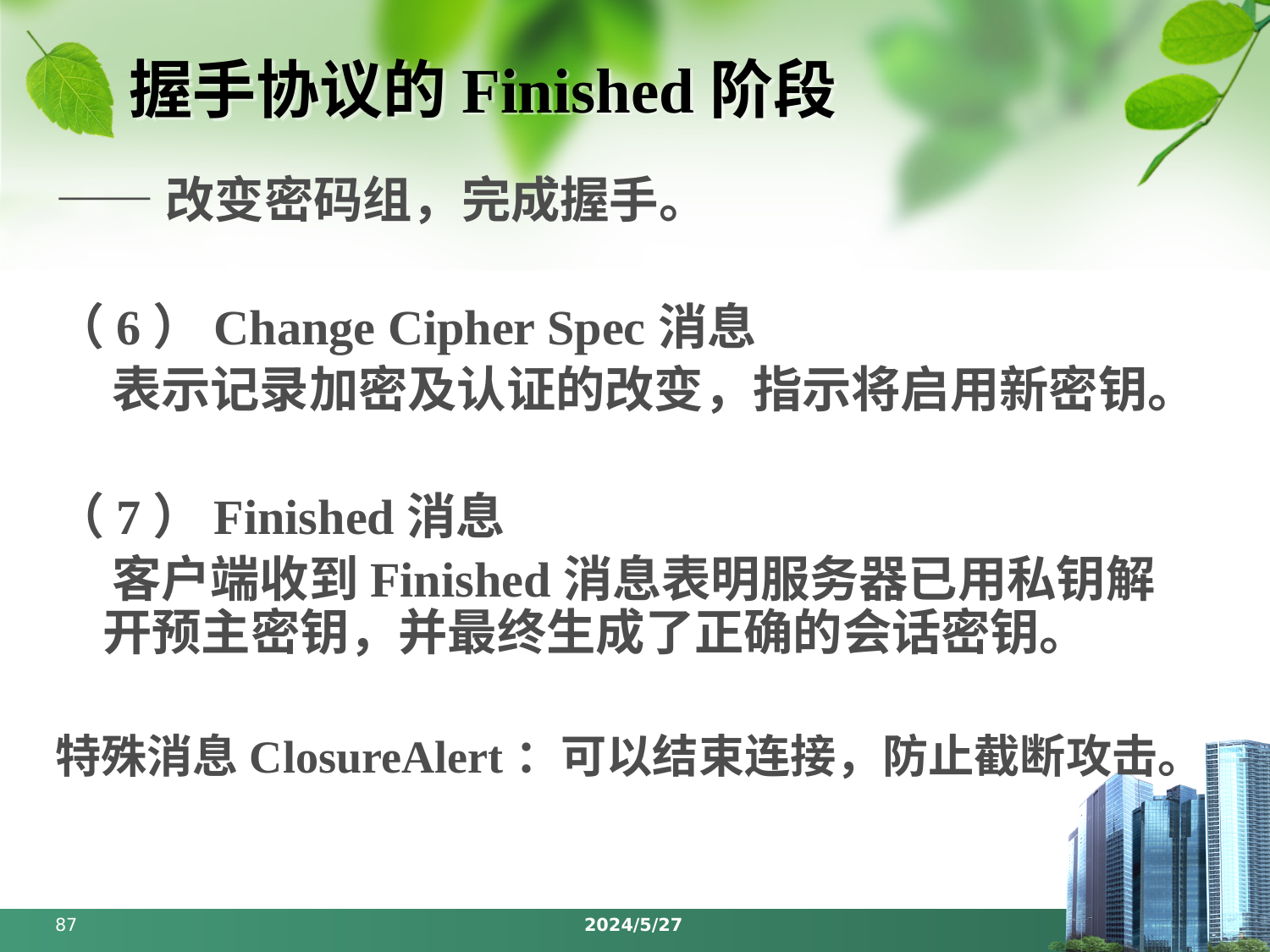

# 握手协议的Finished阶段
——改变密码组，完成握手。

（6）Change Cipher Spec消息
    表示记录加密及认证的改变，指示将启用新密钥。

（7）Finished消息
    客户端收到Finished消息表明服务器已用私钥解开预主密钥，并最终生成了正确的会话密钥。

特殊消息ClosureAlert：可以结束连接，防止截断攻击。
87
2024/5/27